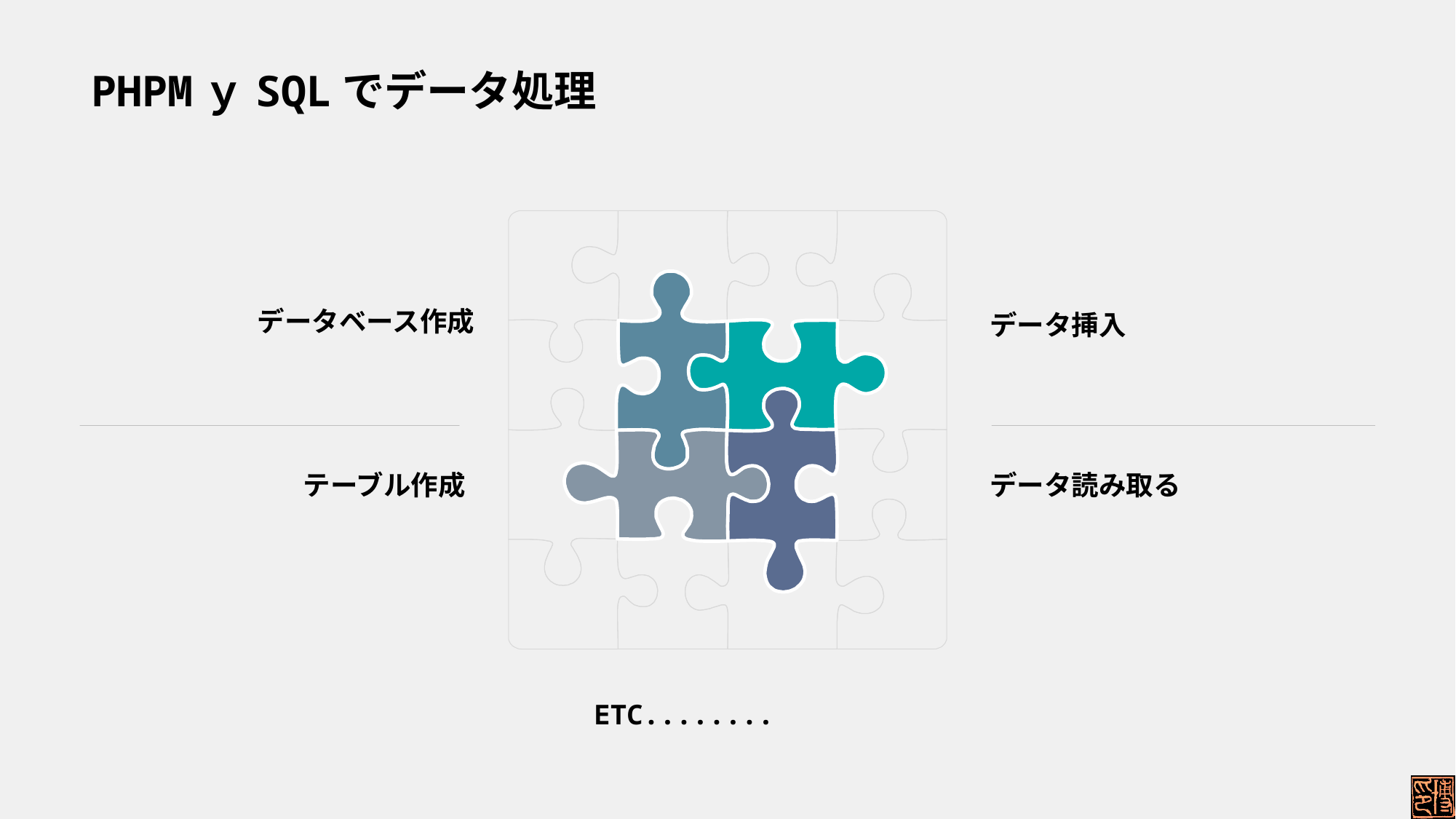

# PHPMｙSQLでデータ処理

データベース作成
テーブル作成
データ挿入
データ読み取る
ETC........